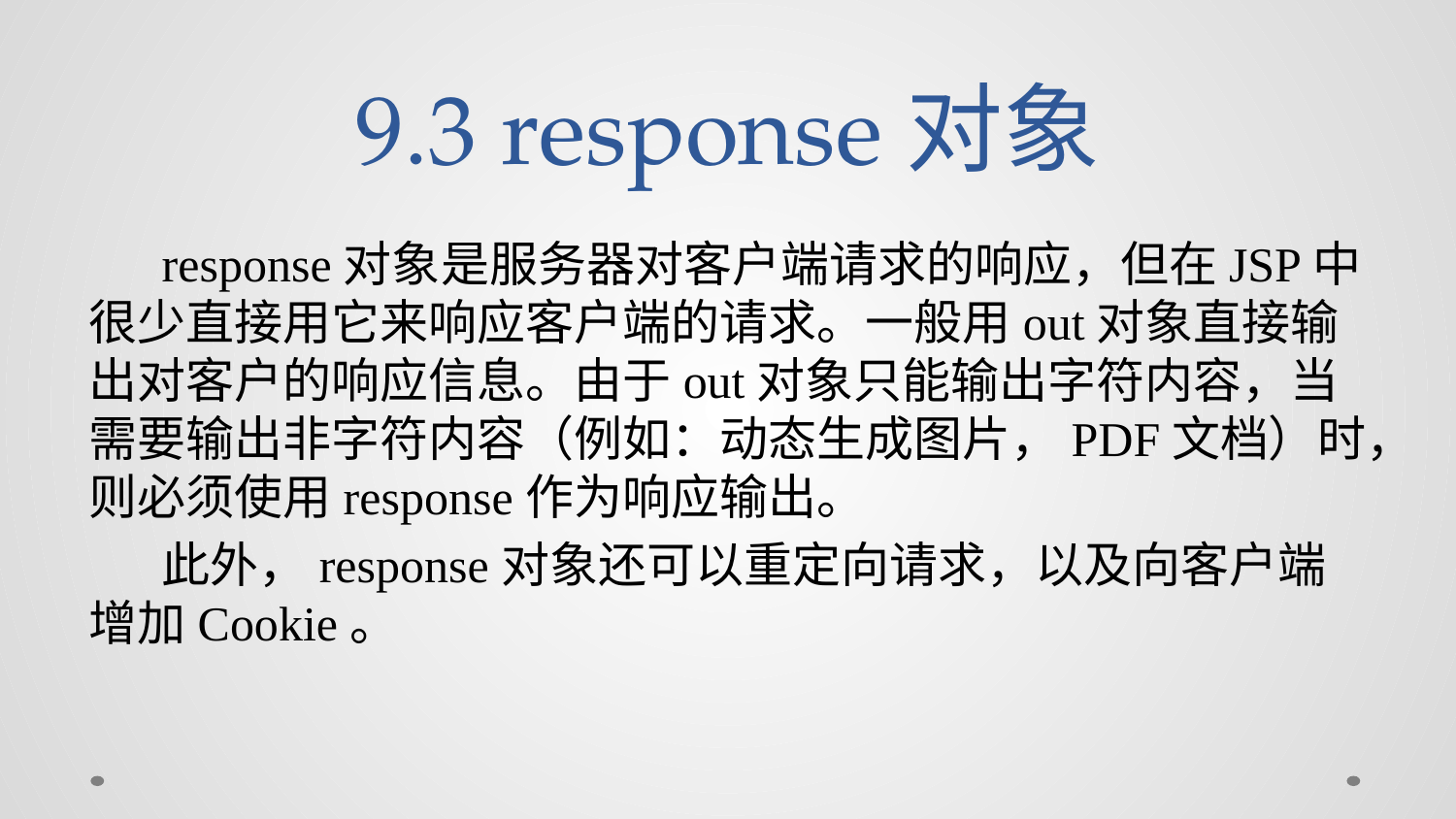

# 9.3 response对象
response对象是服务器对客户端请求的响应，但在JSP中很少直接用它来响应客户端的请求。一般用out对象直接输出对客户的响应信息。由于out对象只能输出字符内容，当需要输出非字符内容（例如：动态生成图片，PDF文档）时，则必须使用response作为响应输出。
此外，response对象还可以重定向请求，以及向客户端增加Cookie。